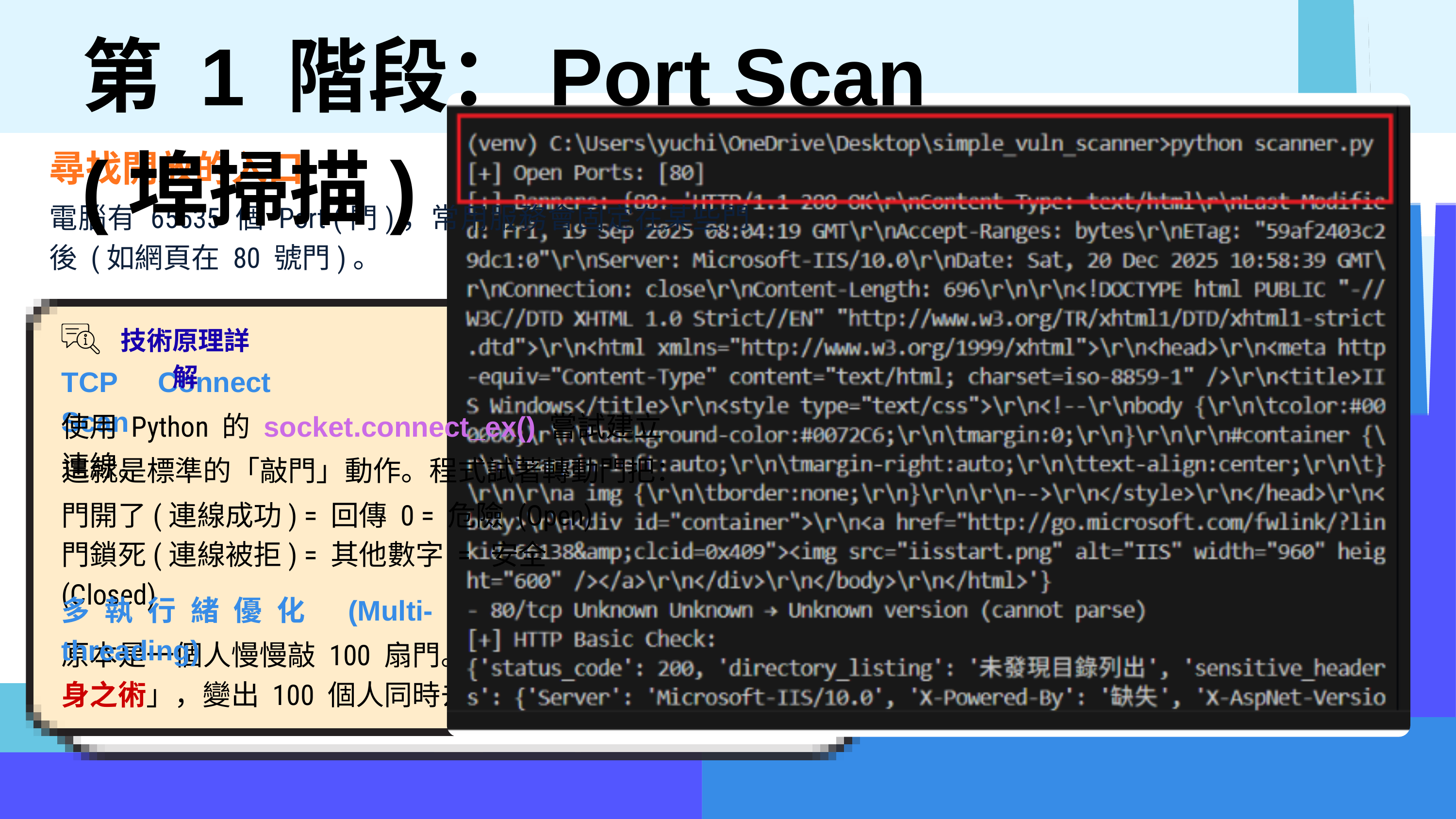

第 1 階段：Port Scan (埠掃描)

尋找開放的入口
電腦有 65535 個 Port (門)，常用服務會固定在某些門後 (如網頁在 80 號門)。

技術原理詳解

TCP Connect Scan
使用 Python 的 socket.connect_ex() 嘗試建立連線。
這就是標準的「敲門」動作。程式試著轉動門把：
門開了(連線成功) = 回傳 0 = 危險 (Open)
門鎖死(連線被拒) = 其他數字 =  安全 (Closed)
多執行緒優化 (Multi-threading)
原本是一個人慢慢敲 100 扇門。多執行緒就像使用了「影分身之術」，變出 100 個人同時去敲 100 扇門，速度快非常多！